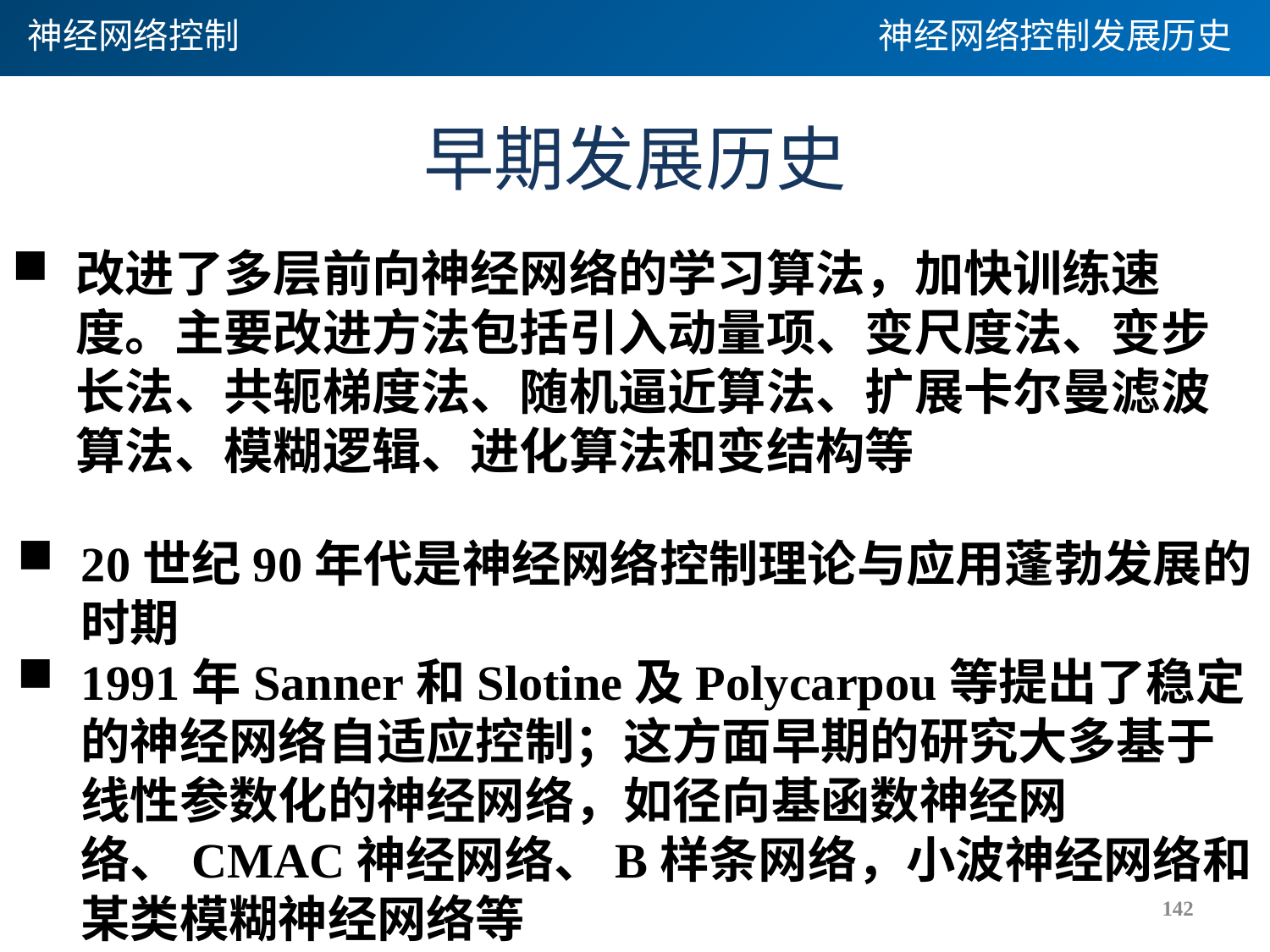

神经网络控制
神经网络控制发展历史
# 早期发展历史
改进了多层前向神经网络的学习算法，加快训练速度。主要改进方法包括引入动量项、变尺度法、变步长法、共轭梯度法、随机逼近算法、扩展卡尔曼滤波算法、模糊逻辑、进化算法和变结构等
20世纪90年代是神经网络控制理论与应用蓬勃发展的时期
1991年Sanner和Slotine及Polycarpou等提出了稳定的神经网络自适应控制；这方面早期的研究大多基于线性参数化的神经网络，如径向基函数神经网络、CMAC神经网络、B样条网络，小波神经网络和某类模糊神经网络等

142